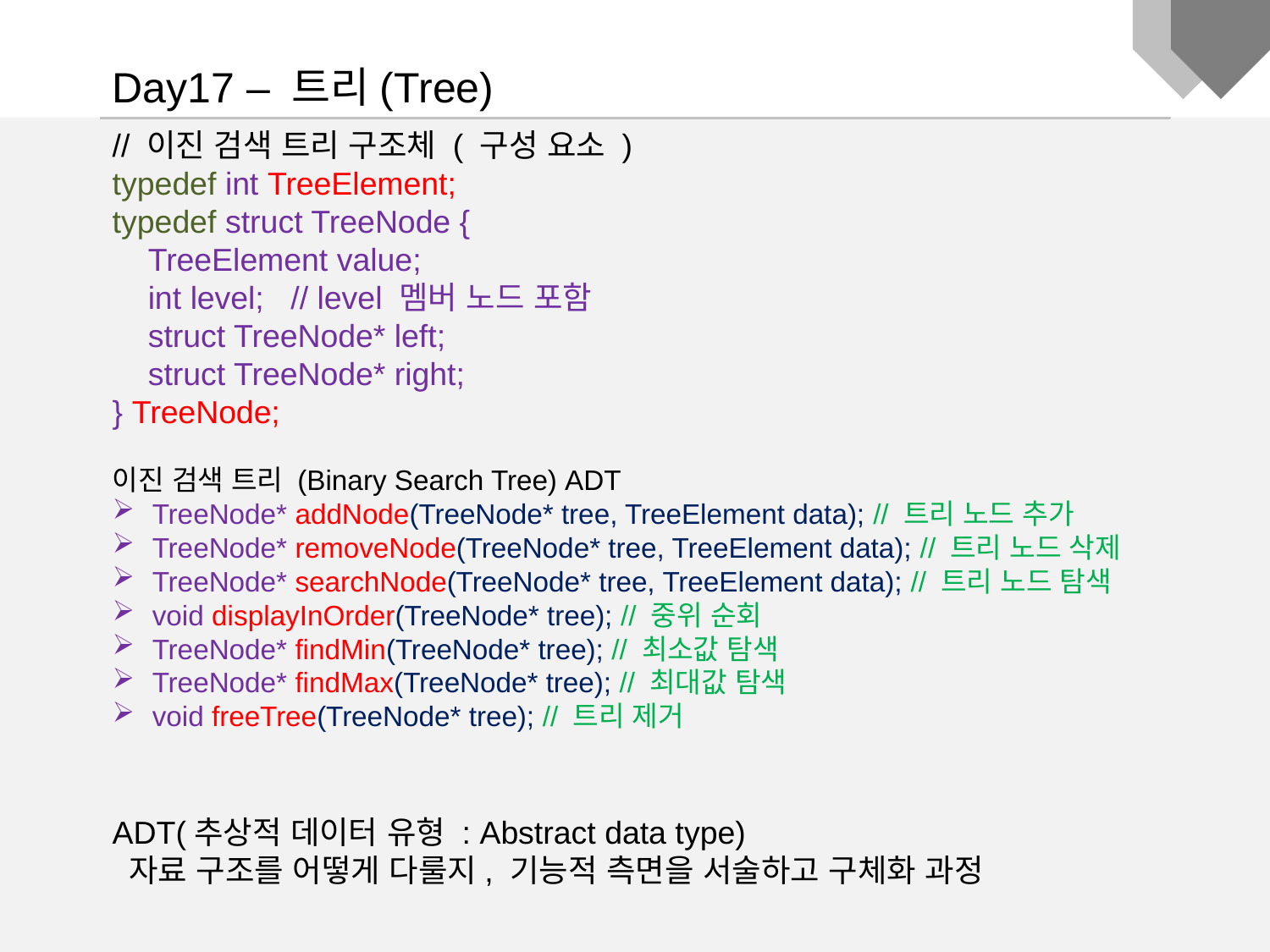

Day17 – 트리(Tree)
// 이진 검색 트리 구조체 ( 구성 요소 )
typedef int TreeElement;
typedef struct TreeNode {
    TreeElement value;
    int level;   // level 멤버 노드 포함
    struct TreeNode* left;
    struct TreeNode* right;
} TreeNode;
이진 검색 트리 (Binary Search Tree) ADT
TreeNode* addNode(TreeNode* tree, TreeElement data); // 트리 노드 추가
TreeNode* removeNode(TreeNode* tree, TreeElement data); // 트리 노드 삭제
TreeNode* searchNode(TreeNode* tree, TreeElement data); // 트리 노드 탐색
void displayInOrder(TreeNode* tree); // 중위 순회
TreeNode* findMin(TreeNode* tree); // 최소값 탐색
TreeNode* findMax(TreeNode* tree); // 최대값 탐색
void freeTree(TreeNode* tree); // 트리 제거
ADT(추상적 데이터 유형 : Abstract data type)
 자료 구조를 어떻게 다룰지, 기능적 측면을 서술하고 구체화 과정